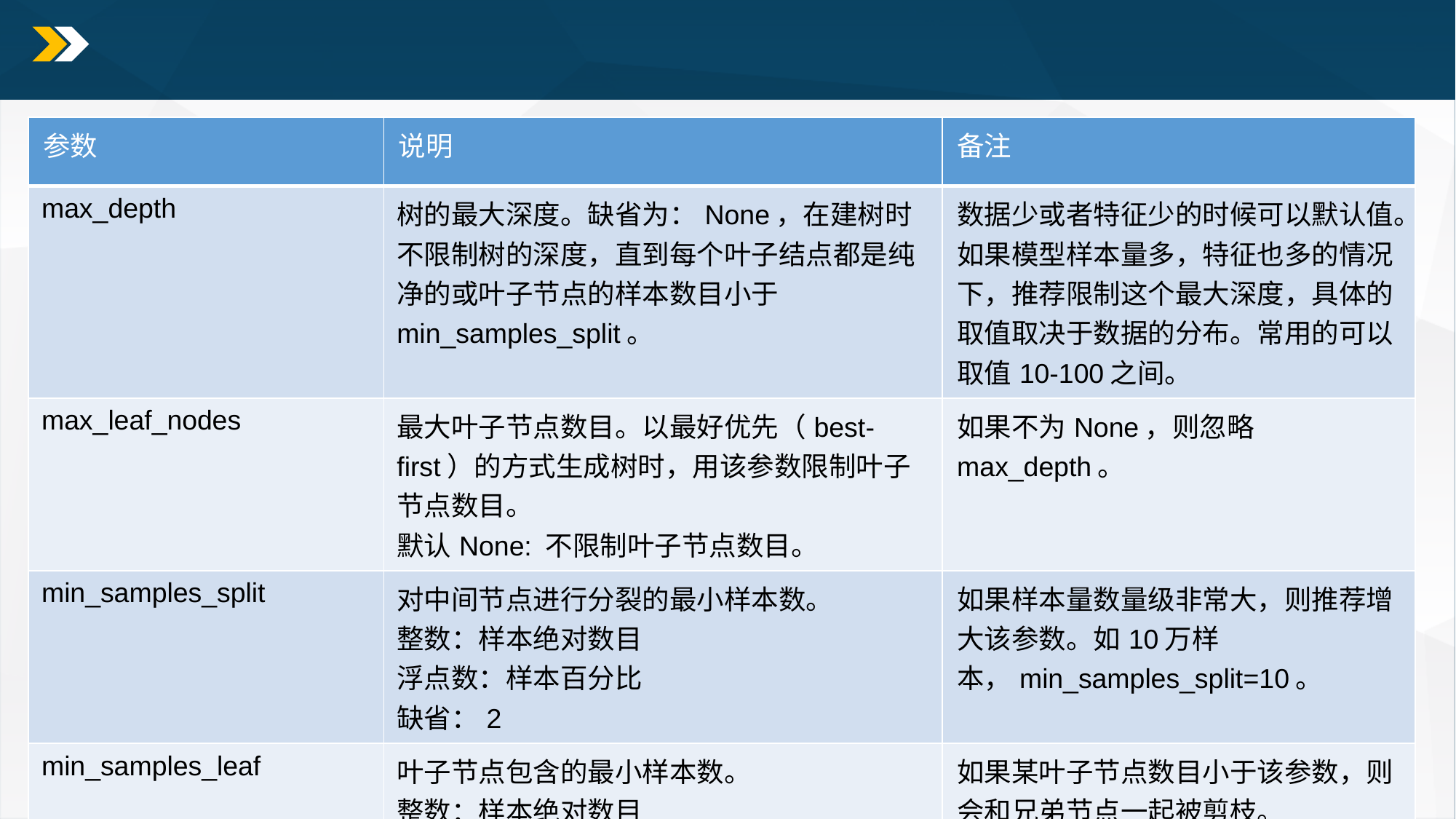

#
| 参数 | 说明 | 备注 |
| --- | --- | --- |
| max\_depth | 树的最大深度。缺省为：None，在建树时不限制树的深度，直到每个叶子结点都是纯净的或叶子节点的样本数目小于min\_samples\_split。 | 数据少或者特征少的时候可以默认值。如果模型样本量多，特征也多的情况下，推荐限制这个最大深度，具体的取值取决于数据的分布。常用的可以取值10-100之间。 |
| max\_leaf\_nodes | 最大叶子节点数目。以最好优先（best-first）的方式生成树时，用该参数限制叶子节点数目。 默认None: 不限制叶子节点数目。 | 如果不为None，则忽略max\_depth。 |
| min\_samples\_split | 对中间节点进行分裂的最小样本数。 整数：样本绝对数目 浮点数：样本百分比 缺省：2 | 如果样本量数量级非常大，则推荐增大该参数。如10万样本，min\_samples\_split=10。 |
| min\_samples\_leaf | 叶子节点包含的最小样本数。 整数：样本绝对数目 浮点数：样本百分比 缺省：1 | 如果某叶子节点数目小于该参数，则会和兄弟节点一起被剪枝。 min\_samples\_split约为min\_samples\_leaf的2倍。 |
DecisionTreeClassifier参数